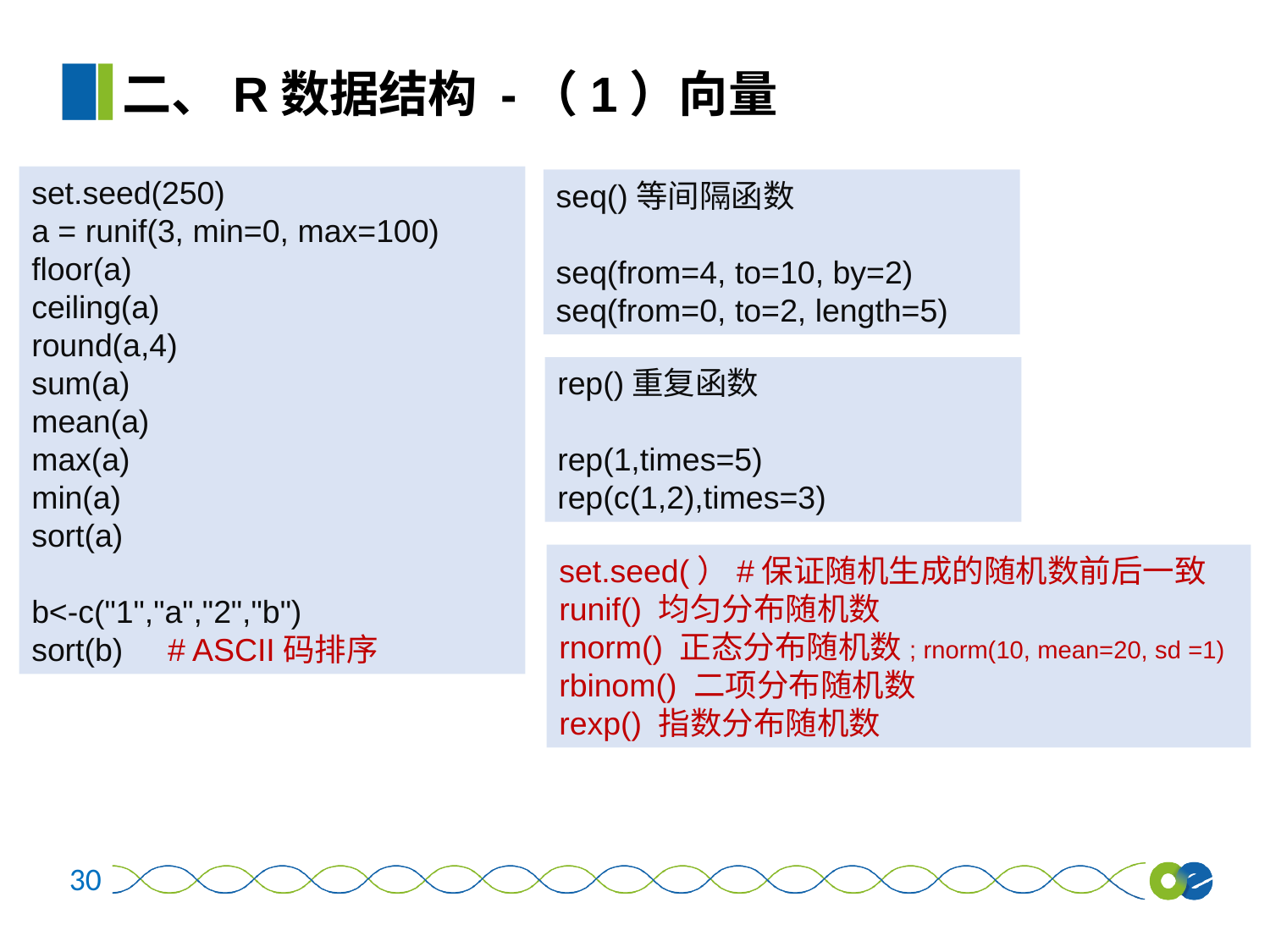

二、R数据结构 -（1）向量
set.seed(250)
a = runif(3, min=0, max=100)
floor(a)
ceiling(a)
round(a,4)
sum(a)
mean(a)
max(a)
min(a)
sort(a)

b<-c("1","a","2","b")
sort(b)     # ASCII码排序
seq()等间隔函数

seq(from=4, to=10, by=2)
seq(from=0, to=2, length=5)
rep()重复函数

rep(1,times=5)
rep(c(1,2),times=3)
set.seed(）#保证随机生成的随机数前后一致
runif() 均匀分布随机数
rnorm() 正态分布随机数; rnorm(10, mean=20, sd =1)
rbinom() 二项分布随机数
rexp() 指数分布随机数
30